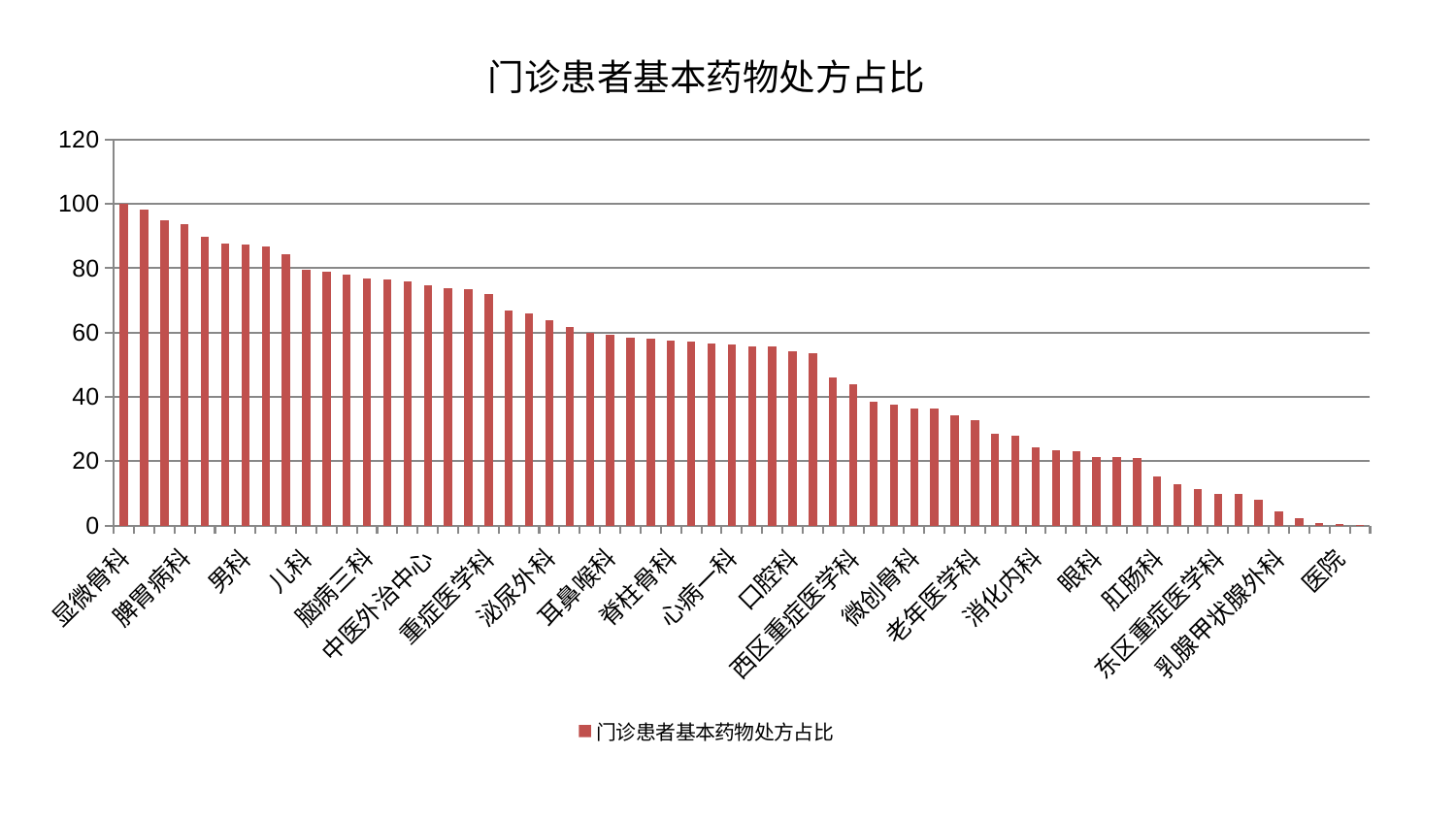

### Chart: 门诊患者基本药物处方占比

| Category | 门诊患者基本药物处方占比 |
|---|---|
| 显微骨科 | 100.0 |
| 神经内科 | 98.32058010949713 |
| 脑病一科 | 95.0527175595227 |
| 脾胃病科 | 93.79543226141261 |
| 关节骨科 | 89.88757210036806 |
| 呼吸内科 | 87.57259398700559 |
| 男科 | 87.38990967029726 |
| 周围血管科 | 86.82249718351619 |
| 妇二科 | 84.25311628513205 |
| 儿科 | 79.6782807355569 |
| 妇科 | 78.8362138079731 |
| 心病二科 | 77.87898820746979 |
| 脑病三科 | 76.84189373260345 |
| 肝胆外科 | 76.55998672965157 |
| 东区肾病科 | 76.04225689789644 |
| 中医外治中心 | 74.62262710327548 |
| 脑病二科 | 73.86812503862738 |
| 综合内科 | 73.50865095815163 |
| 重症医学科 | 72.11624336630165 |
| 内分泌科 | 66.98290433649844 |
| 中医经典科 | 65.91520329209327 |
| 泌尿外科 | 63.88297109542795 |
| 肝病科 | 61.59198689058846 |
| 肾脏内科 | 59.91973387322792 |
| 耳鼻喉科 | 59.25236752053475 |
| 心血管内科 | 58.55529770181441 |
| 心病四科 | 58.14579200942448 |
| 脊柱骨科 | 57.46199608556337 |
| 身心医学科 | 57.23194009274592 |
| 风湿病科 | 56.51647956242123 |
| 心病一科 | 56.34122541489869 |
| 脾胃科消化科合并 | 55.82256180522208 |
| 骨科 | 55.597305981896916 |
| 口腔科 | 54.31784697273495 |
| 妇科妇二科合并 | 53.52159044004043 |
| 心病三科 | 46.07050978098518 |
| 西区重症医学科 | 43.880543478315104 |
| 治未病中心 | 38.53260744462014 |
| 推拿科 | 37.63861419574481 |
| 微创骨科 | 36.4986169939899 |
| 皮肤科 | 36.27190536747557 |
| 肿瘤内科 | 34.20622756938867 |
| 老年医学科 | 32.83134115247921 |
| 胸外科 | 28.5147701905349 |
| 产科 | 27.979088446848742 |
| 消化内科 | 24.305993912764578 |
| 肾病科 | 23.400445042863304 |
| 美容皮肤科 | 22.96323122514933 |
| 眼科 | 21.29069226564475 |
| 康复科 | 21.247503453931674 |
| 运动损伤骨科 | 20.992429512806645 |
| 肛肠科 | 15.35413015285491 |
| 创伤骨科 | 12.8884254946201 |
| 小儿推拿科 | 11.277269679156229 |
| 东区重症医学科 | 9.811599586699874 |
| 针灸科 | 9.740703551674672 |
| 血液科 | 8.129881342226705 |
| 乳腺甲状腺外科 | 4.362483223681736 |
| 小儿骨科 | 2.3511939397803148 |
| 普通外科 | 0.7058789881384986 |
| 医院 | 0.3328040463447312 |
| 神经外科 | 0.2897958381905331 |
213